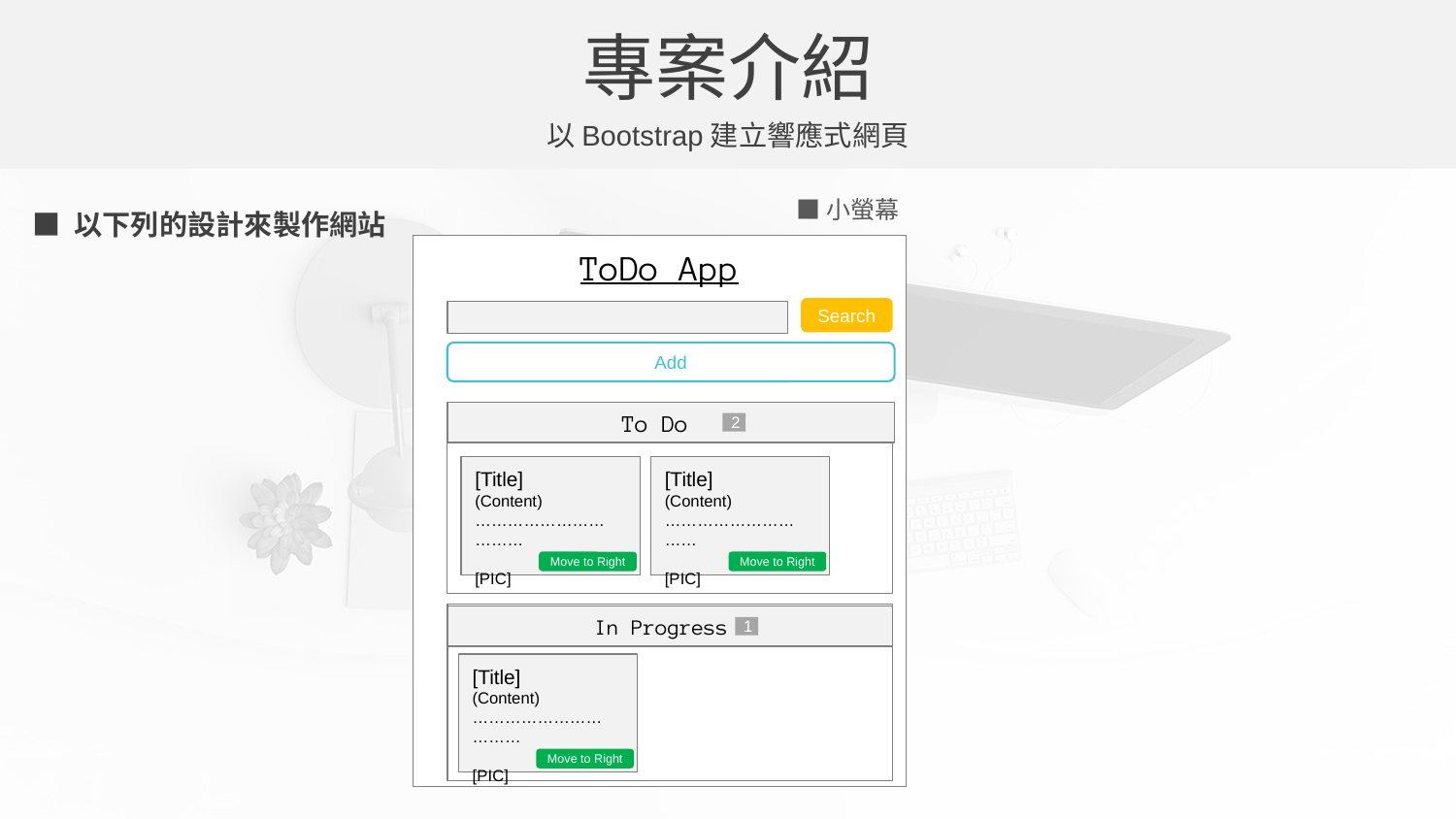

專案介紹
以Bootstrap建立響應式網頁
■小螢幕
■ 以下列的設計來製作網站

ToDo App
Search

Add
            To Do

2

[Title]
(Content)……………………………

[PIC]
[Title]
(Content)…………………………

[PIC]
Move to Right
Move to Right

           In Progress
1

[Title]
(Content)……………………………

[PIC]
Move to Right